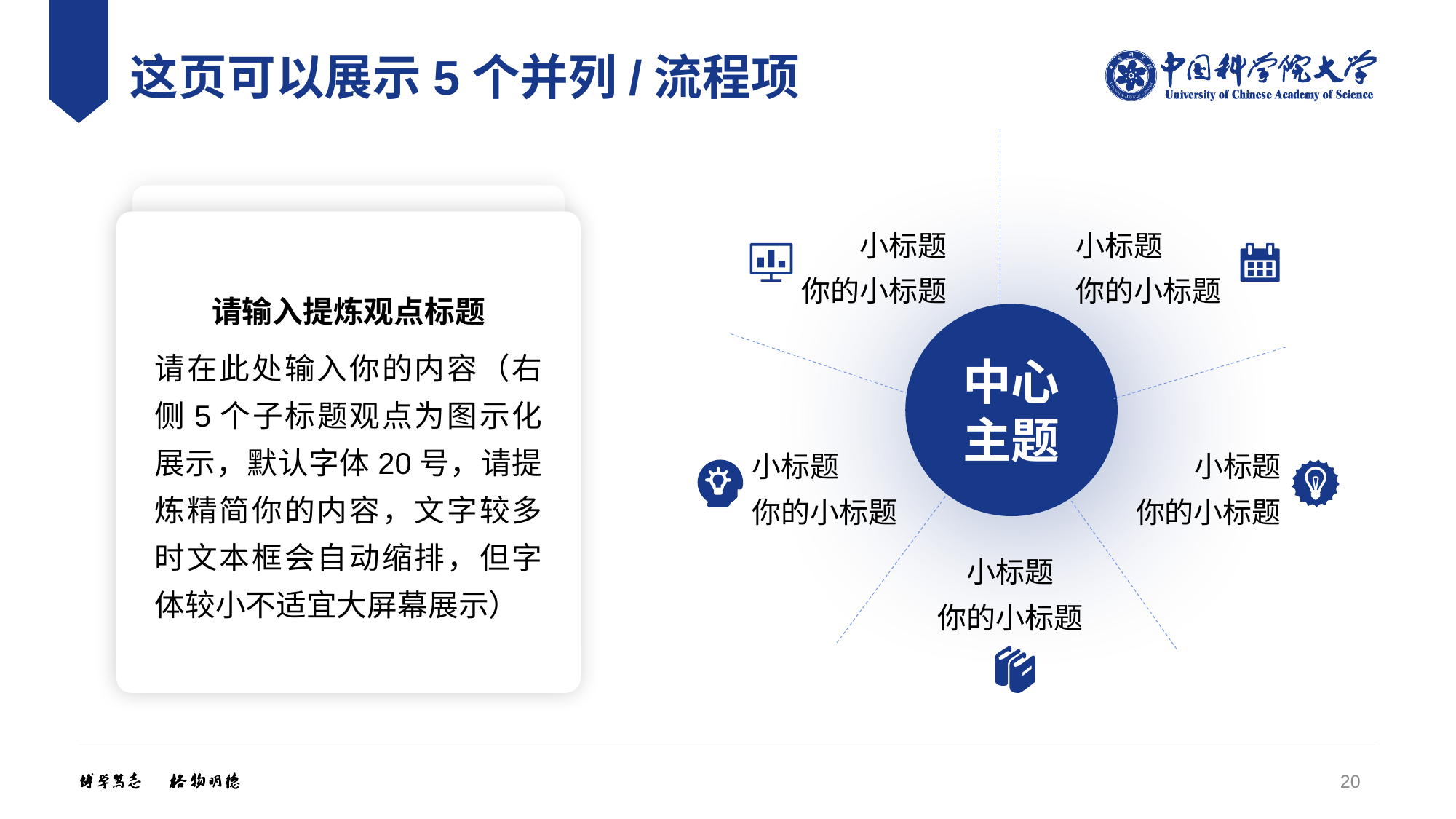

# 这页可以展示5个并列/流程项

小标题
你的小标题
小标题
你的小标题
请输入提炼观点标题
请在此处输入你的内容（右侧5个子标题观点为图示化展示，默认字体20号，请提炼精简你的内容，文字较多时文本框会自动缩排，但字体较小不适宜大屏幕展示）

中心主题
小标题
你的小标题
小标题
你的小标题

小标题
你的小标题

20